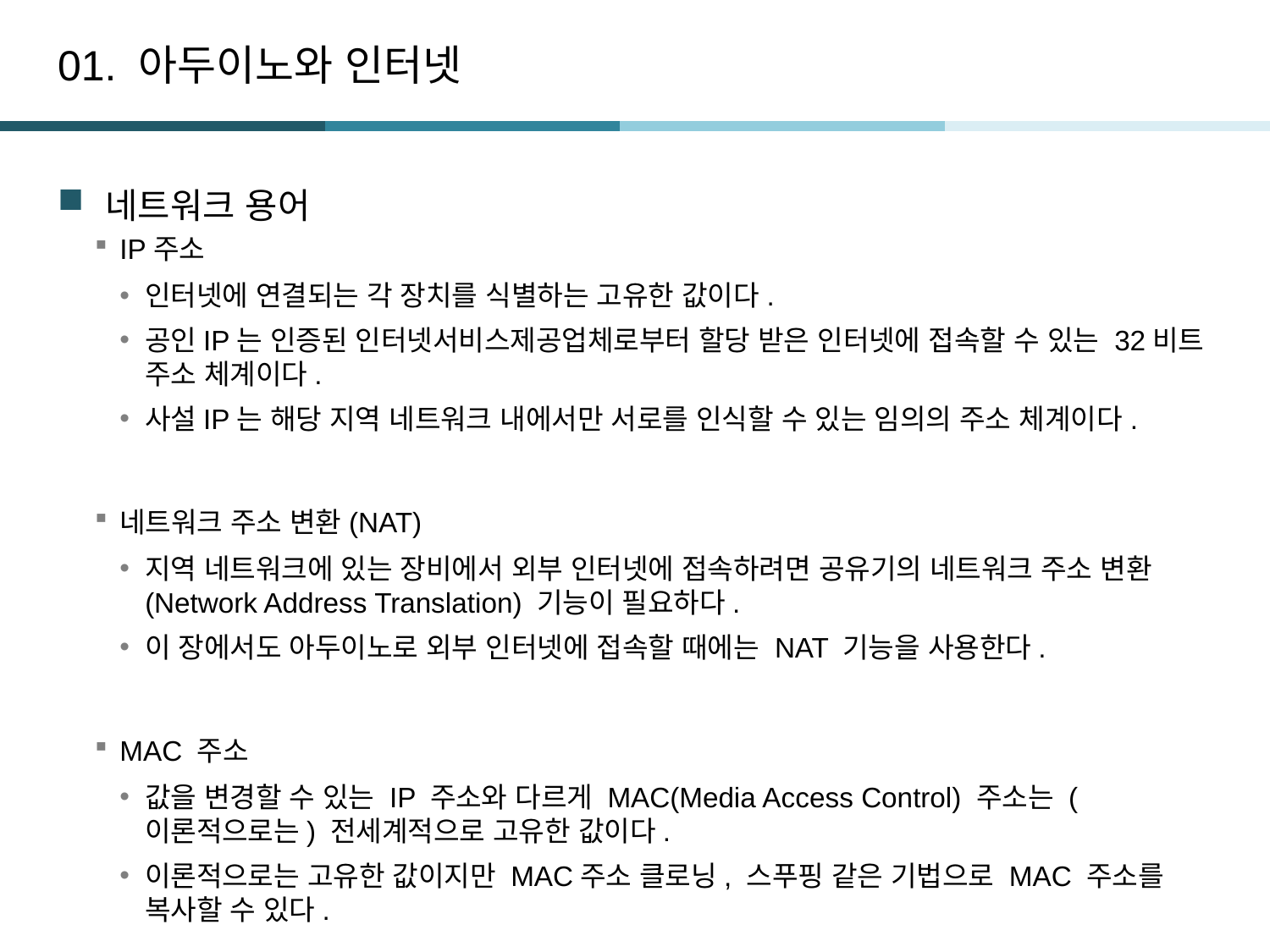

# 01. 아두이노와 인터넷
네트워크 용어
IP주소
인터넷에 연결되는 각 장치를 식별하는 고유한 값이다.
공인IP는 인증된 인터넷서비스제공업체로부터 할당 받은 인터넷에 접속할 수 있는 32비트 주소 체계이다.
사설IP는 해당 지역 네트워크 내에서만 서로를 인식할 수 있는 임의의 주소 체계이다.

네트워크 주소 변환(NAT)
지역 네트워크에 있는 장비에서 외부 인터넷에 접속하려면 공유기의 네트워크 주소 변환(Network Address Translation) 기능이 필요하다.
이 장에서도 아두이노로 외부 인터넷에 접속할 때에는 NAT 기능을 사용한다.

MAC 주소
값을 변경할 수 있는 IP 주소와 다르게 MAC(Media Access Control) 주소는 (이론적으로는) 전세계적으로 고유한 값이다.
이론적으로는 고유한 값이지만 MAC주소 클로닝, 스푸핑 같은 기법으로 MAC 주소를 복사할 수 있다.